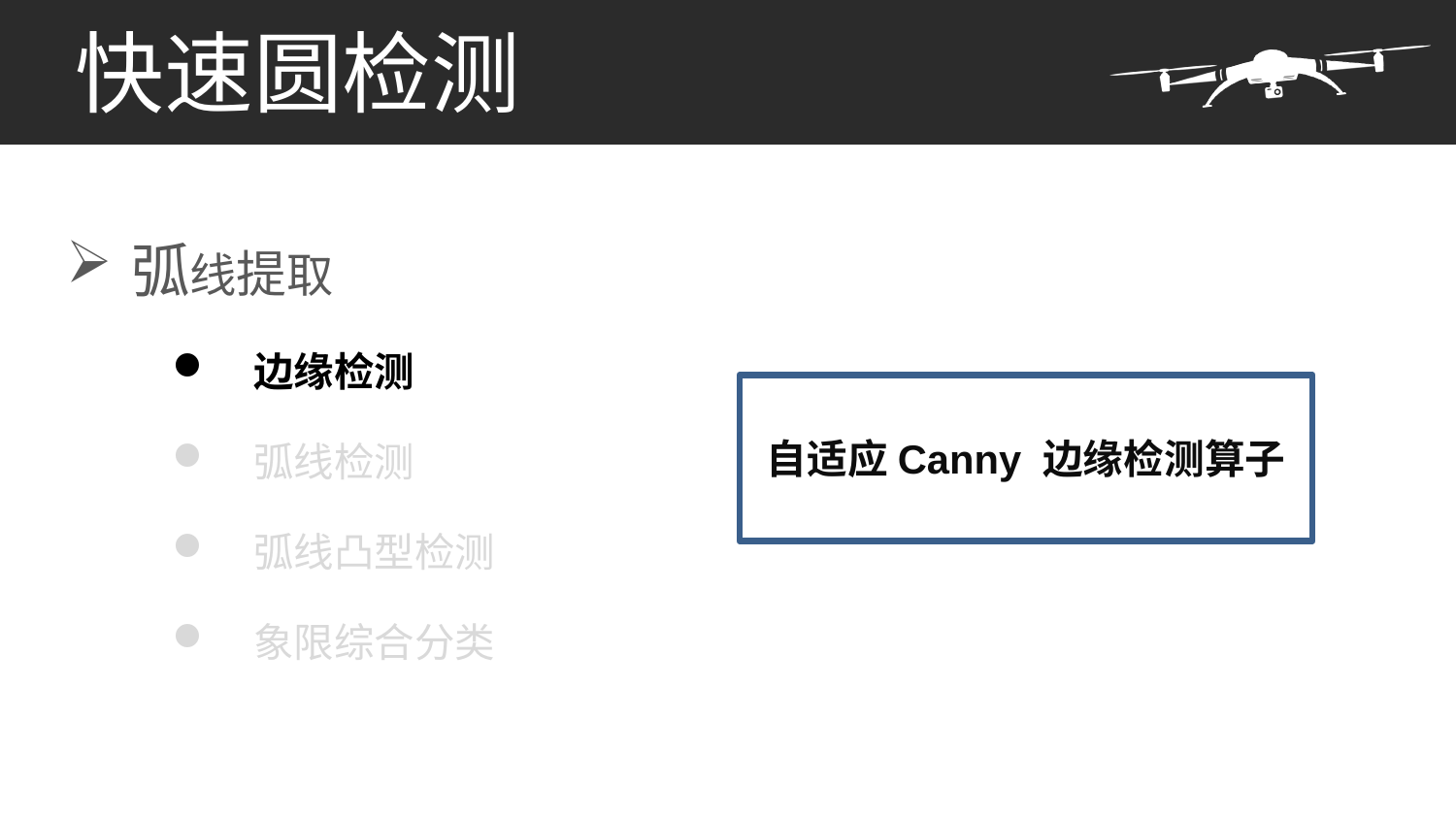

# 快速圆检测

弧线提取
边缘检测
弧线检测
弧线凸型检测
象限综合分类
自适应Canny 边缘检测算子